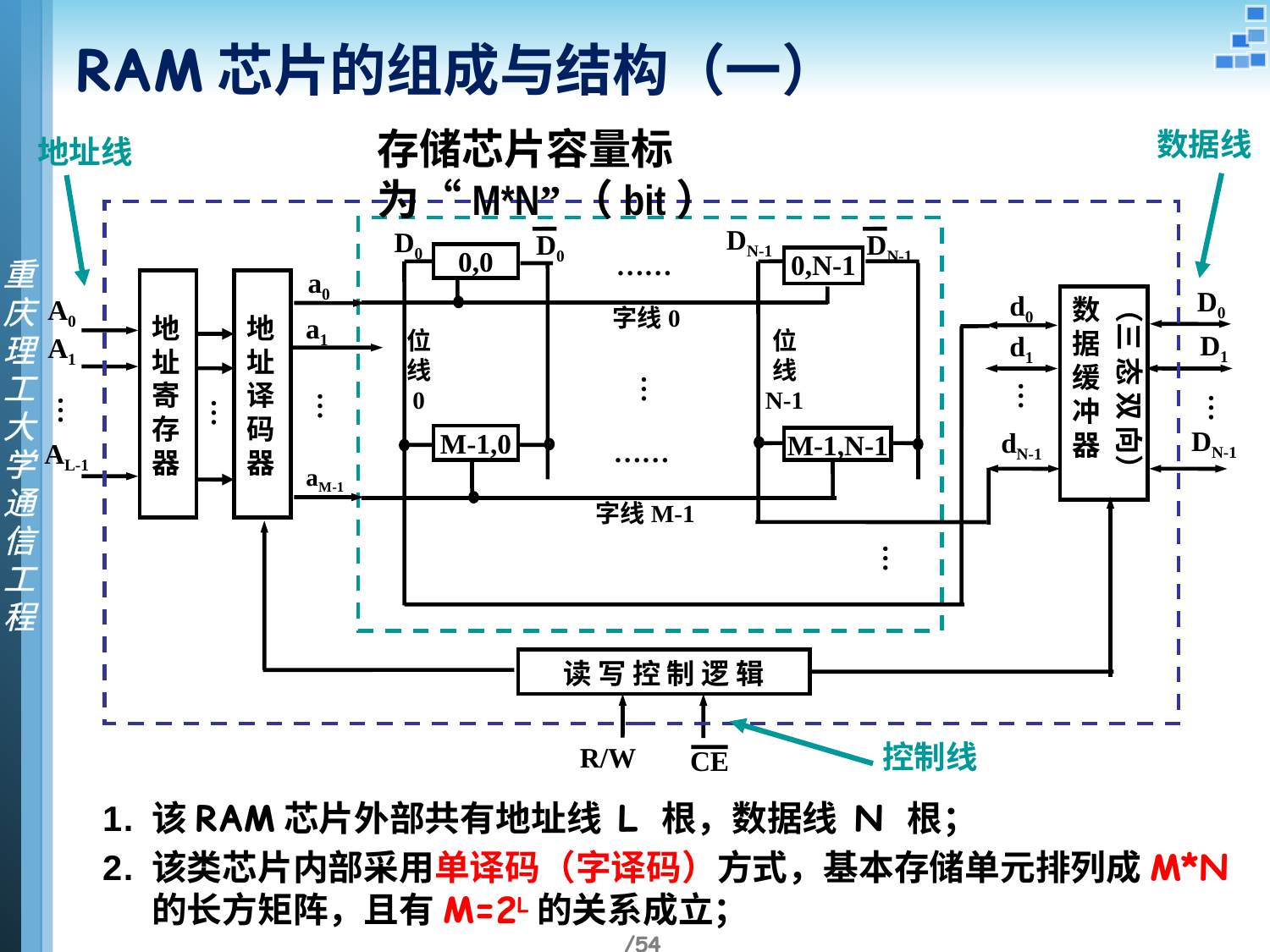

# RAM芯片的组成与结构（一）
存储芯片容量标为“M*N”（bit）
数据线

地址线

DN-1
D0

位线
0
位线
N-1

…

D0
DN-1

0,0
……
0,N-1
…
M-1,0
M-1,N-1
……
a0

地址寄存器

地址译码器
A0

a1
A1

…
…
…
AL-1
aM-1

字线0

字线M-1
D0
数
据
缓
冲      器
d0
（三 态 双 向）

D1
d1

…
…
DN-1
dN-1

读 写 控 制 逻 辑

R/W
CE

控制线
该RAM芯片外部共有地址线 L 根，数据线 N 根；
该类芯片内部采用单译码（字译码）方式，基本存储单元排列成M*N的长方矩阵，且有M=2L的关系成立；

10
/54